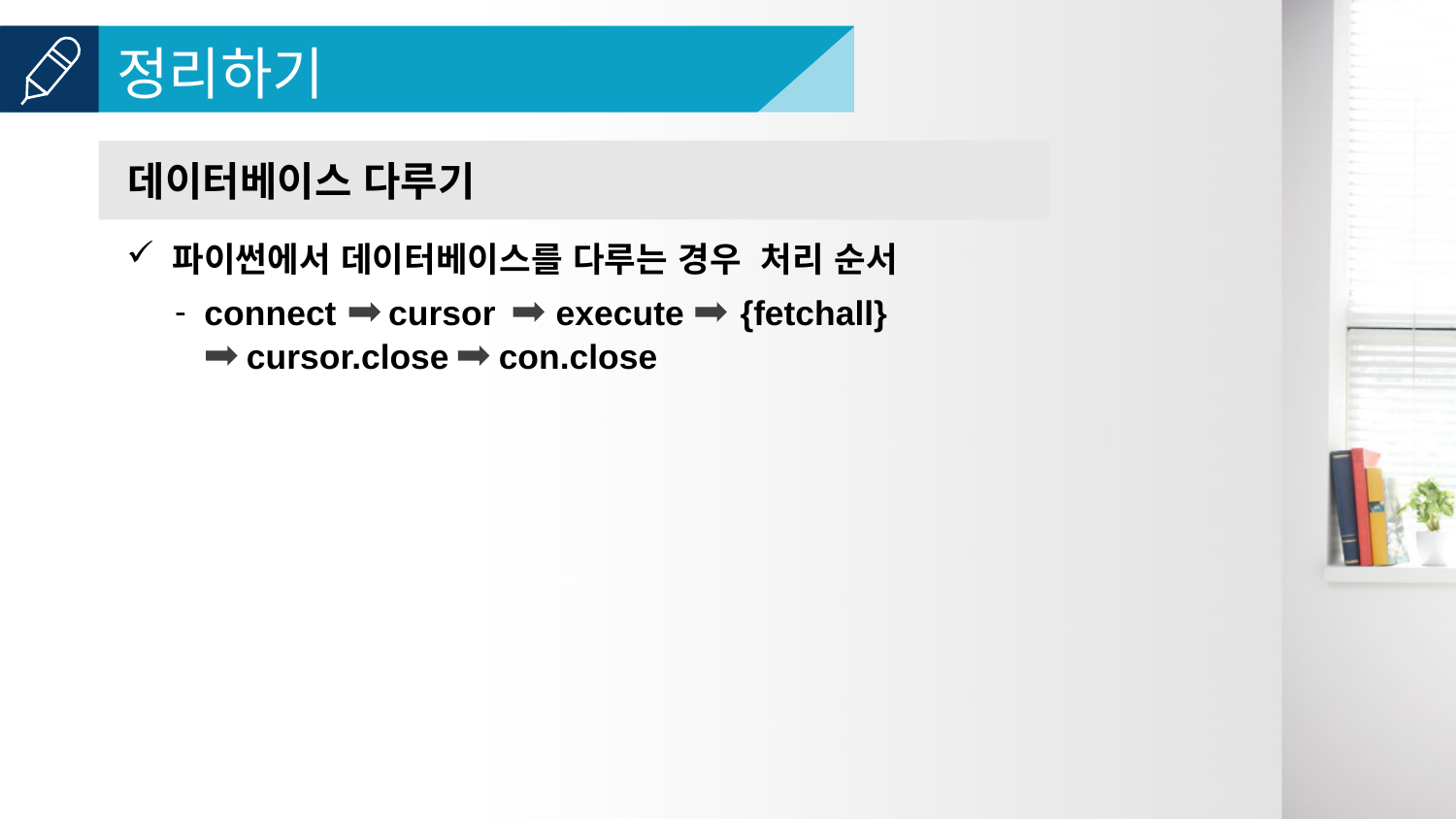

데이터베이스 다루기
파이썬에서 데이터베이스를 다루는 경우  처리 순서
connect
cursor
execute
{fetchall}

cursor.close
con.close